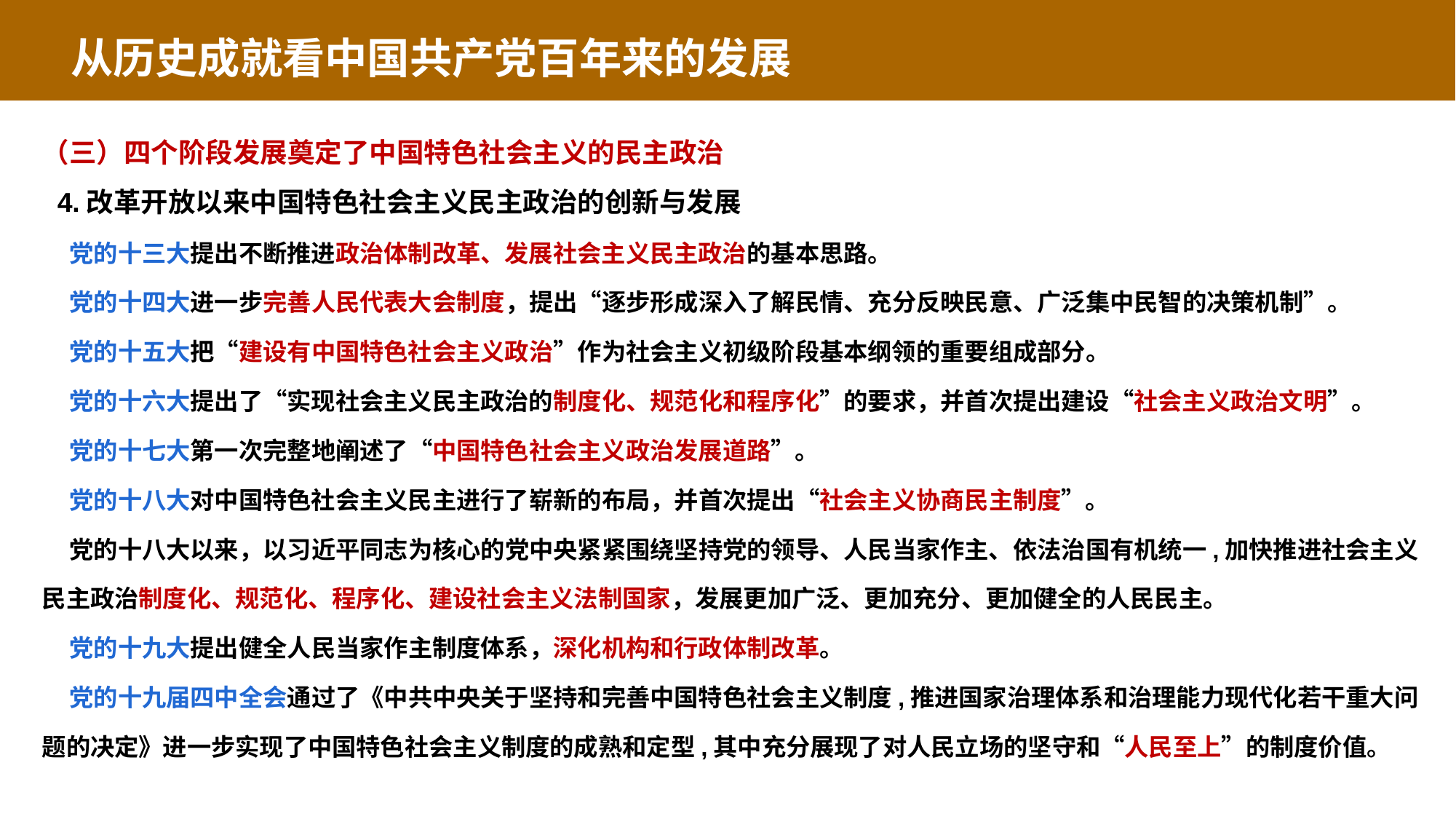

从历史成就看中国共产党百年来的发展
（三）四个阶段发展奠定了中国特色社会主义的民主政治
  4.改革开放以来中国特色社会主义民主政治的创新与发展
    党的十三大提出不断推进政治体制改革、发展社会主义民主政治的基本思路。
    党的十四大进一步完善人民代表大会制度，提出“逐步形成深入了解民情、充分反映民意、广泛集中民智的决策机制”。
    党的十五大把“建设有中国特色社会主义政治”作为社会主义初级阶段基本纲领的重要组成部分。
    党的十六大提出了“实现社会主义民主政治的制度化、规范化和程序化”的要求，并首次提出建设“社会主义政治文明”。
    党的十七大第一次完整地阐述了“中国特色社会主义政治发展道路”。
    党的十八大对中国特色社会主义民主进行了崭新的布局，并首次提出“社会主义协商民主制度”。
    党的十八大以来，以习近平同志为核心的党中央紧紧围绕坚持党的领导、人民当家作主、依法治国有机统一,加快推进社会主义民主政治制度化、规范化、程序化、建设社会主义法制国家，发展更加广泛、更加充分、更加健全的人民民主。
    党的十九大提出健全人民当家作主制度体系，深化机构和行政体制改革。
    党的十九届四中全会通过了《中共中央关于坚持和完善中国特色社会主义制度,推进国家治理体系和治理能力现代化若干重大问题的决定》进一步实现了中国特色社会主义制度的成熟和定型,其中充分展现了对人民立场的坚守和“人民至上”的制度价值。